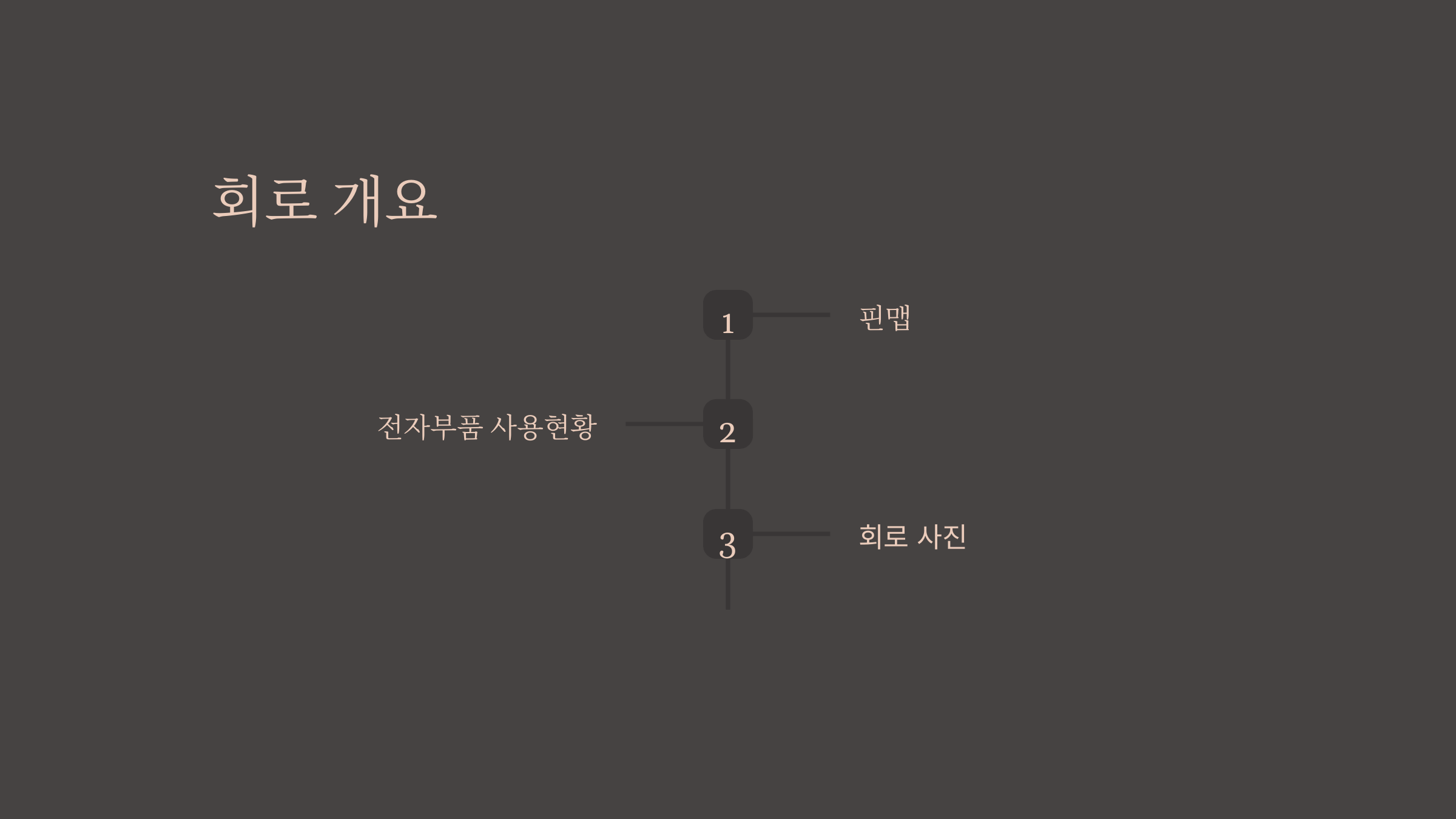

회로 개요

1
핀맵

2
전자부품 사용현황

3
회로 사진